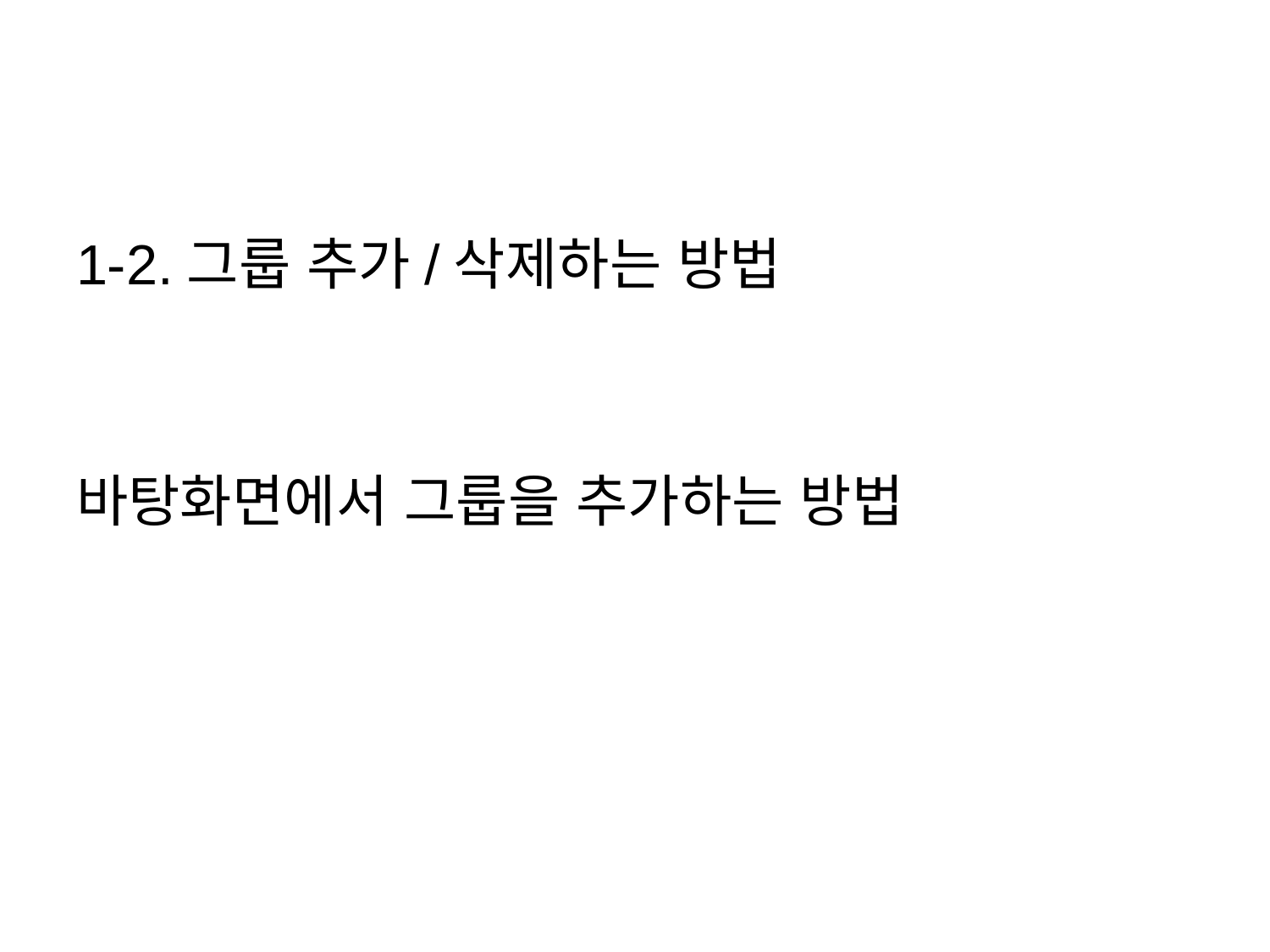

1-2.그룹 추가/삭제하는 방법

바탕화면에서 그룹을 추가하는 방법